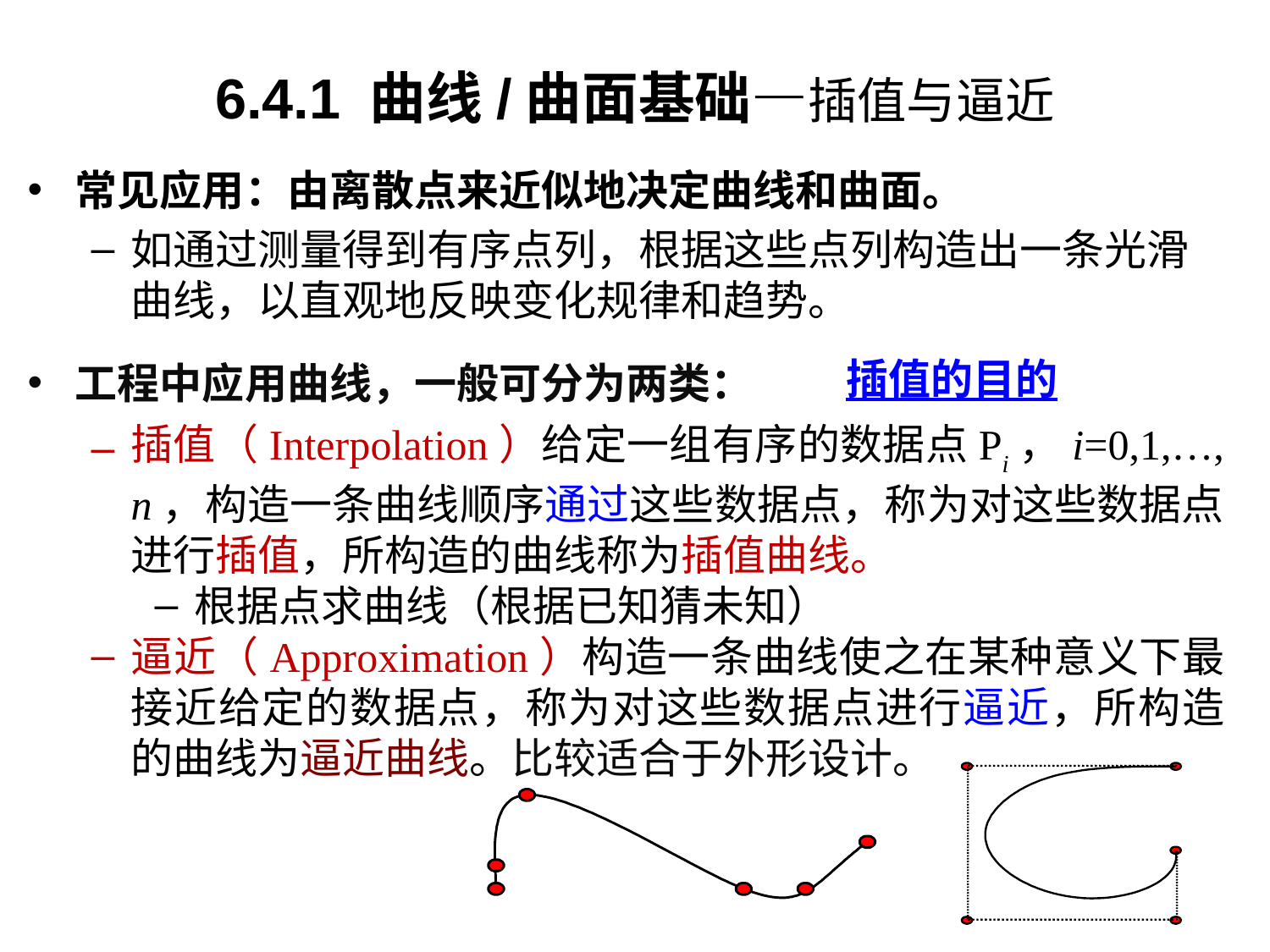

6.4.1 曲线/曲面基础—插值与逼近
常见应用：由离散点来近似地决定曲线和曲面。
如通过测量得到有序点列，根据这些点列构造出一条光滑曲线，以直观地反映变化规律和趋势。
工程中应用曲线，一般可分为两类：
插值（Interpolation）给定一组有序的数据点Pi，i=0,1,…, n，构造一条曲线顺序通过这些数据点，称为对这些数据点进行插值，所构造的曲线称为插值曲线。
根据点求曲线（根据已知猜未知）
逼近（Approximation）构造一条曲线使之在某种意义下最接近给定的数据点，称为对这些数据点进行逼近，所构造的曲线为逼近曲线。比较适合于外形设计。
插值的目的